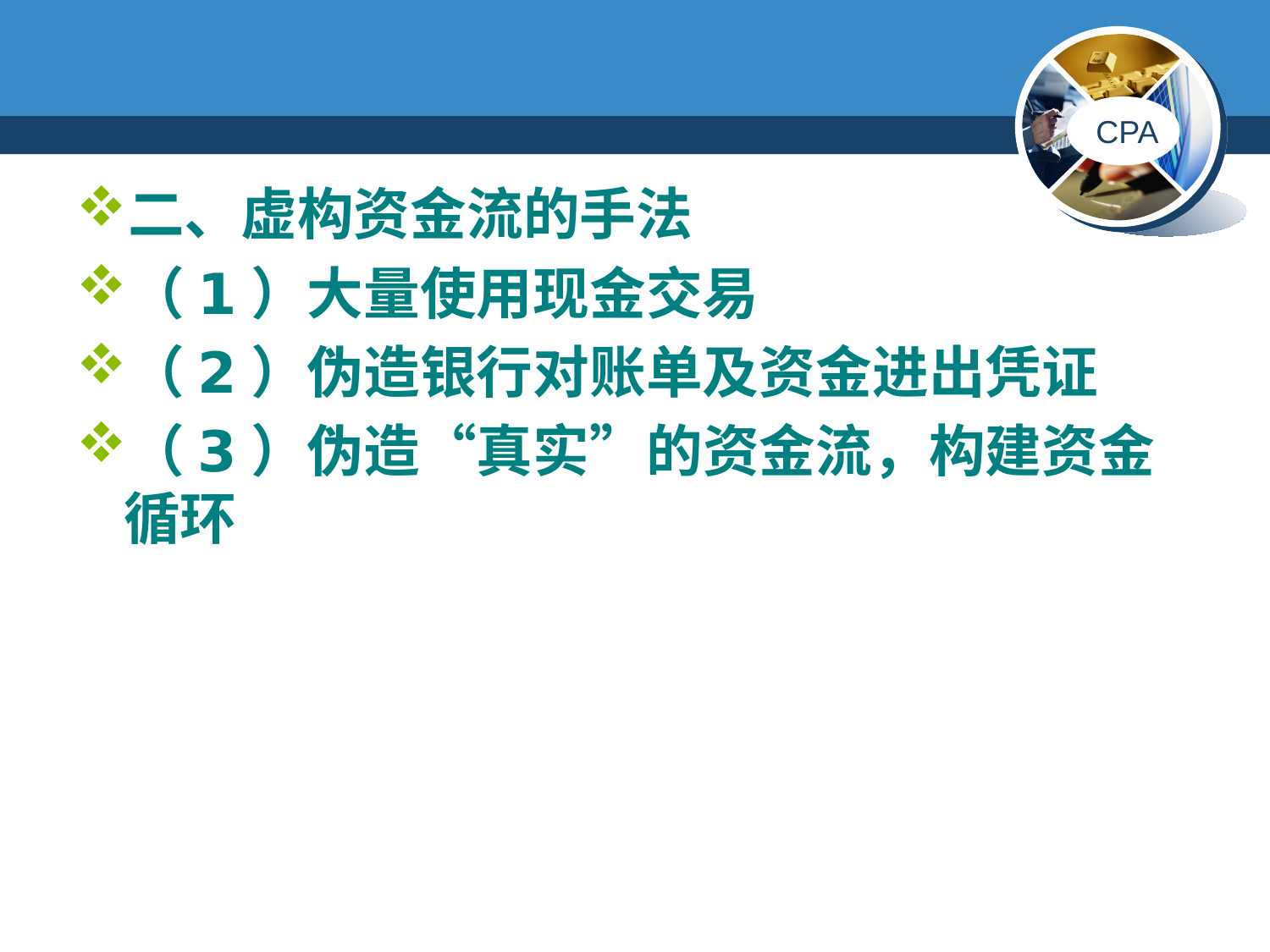

#
二、虚构资金流的手法
（1）大量使用现金交易
（2）伪造银行对账单及资金进出凭证
（3）伪造“真实”的资金流，构建资金循环